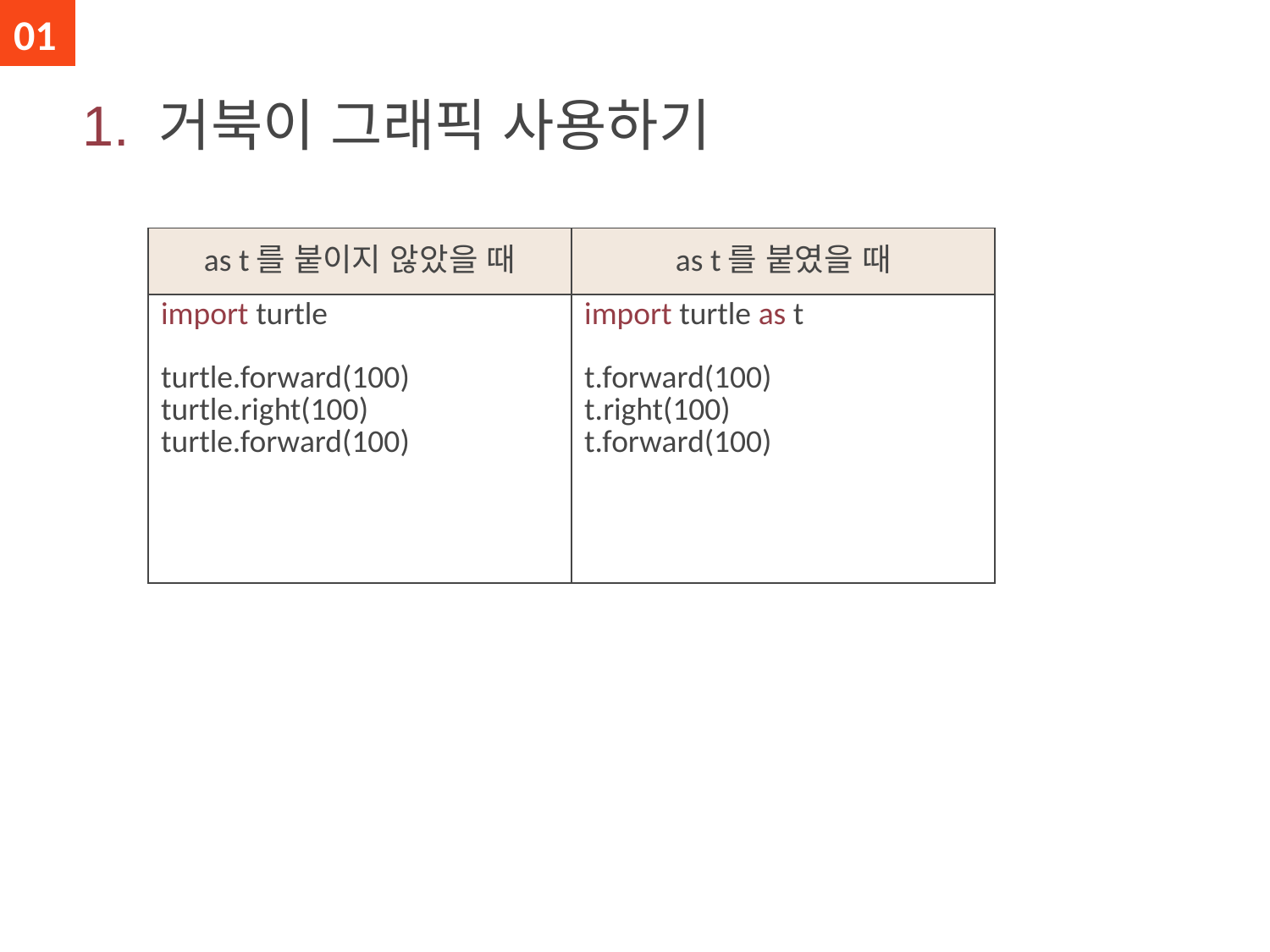

01
# 1. 거북이 그래픽 사용하기
| as t를 붙이지 않았을 때 | as t를 붙였을 때 |
| --- | --- |
| import turtle turtle.forward(100) turtle.right(100) turtle.forward(100) | import turtle as t t.forward(100) t.right(100) t.forward(100) |